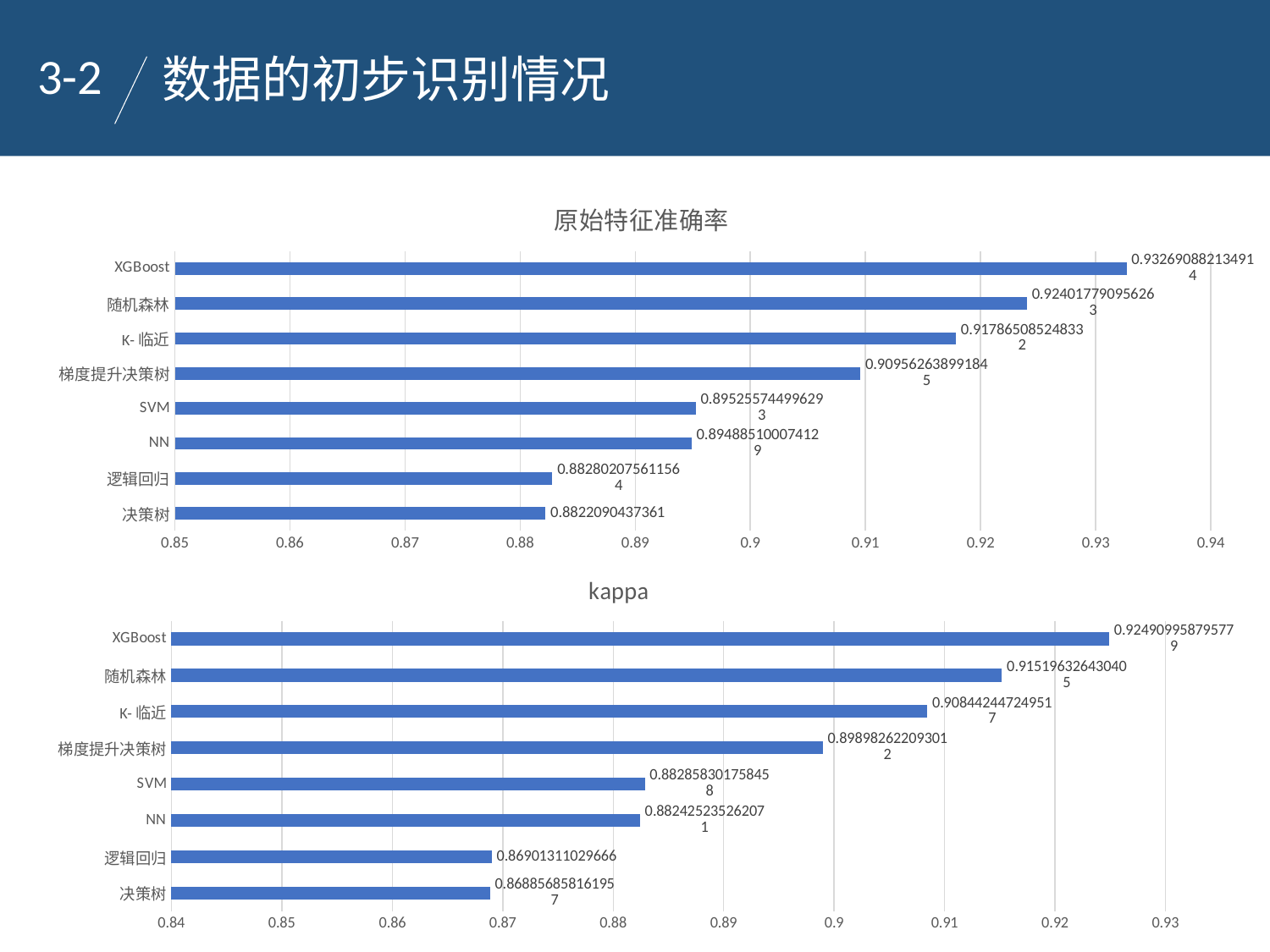

3-2
数据的初步识别情况

### Chart: 原始特征准确率

| Category | accuracy |
|---|---|
| 决策树 | 0.8822090437361 |
| 逻辑回归 | 0.882802075611564 |
| NN | 0.894885100074129 |
| SVM | 0.895255744996293 |
| 梯度提升决策树 | 0.909562638991845 |
| K-临近 | 0.917865085248332 |
| 随机森林 | 0.924017790956263 |
| XGBoost | 0.932690882134914 |

### Chart:

| Category | kappa |
|---|---|
| 决策树 | 0.868856858161957 |
| 逻辑回归 | 0.86901311029666 |
| NN | 0.882425235262071 |
| SVM | 0.882858301758458 |
| 梯度提升决策树 | 0.898982622093012 |
| K-临近 | 0.908442447249517 |
| 随机森林 | 0.915196326430405 |
| XGBoost | 0.924909958795779 |